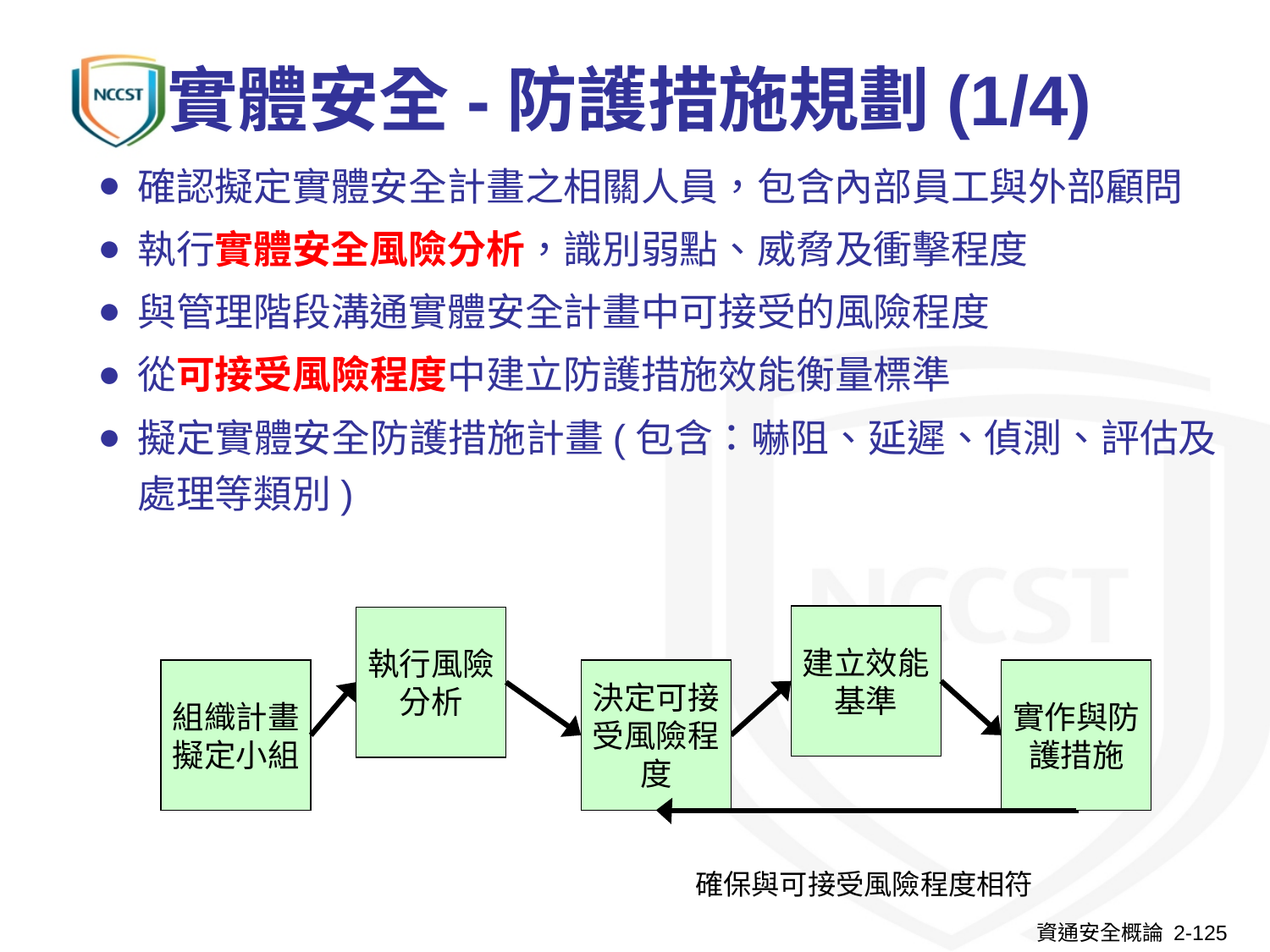

# 實體安全-防護措施規劃(1/4)
確認擬定實體安全計畫之相關人員，包含內部員工與外部顧問
執行實體安全風險分析，識別弱點、威脅及衝擊程度
與管理階段溝通實體安全計畫中可接受的風險程度
從可接受風險程度中建立防護措施效能衡量標準
擬定實體安全防護措施計畫(包含：嚇阻、延遲、偵測、評估及處理等類別)
建立效能基準
執行風險分析
組織計畫擬定小組
決定可接受風險程度
實作與防護措施
確保與可接受風險程度相符